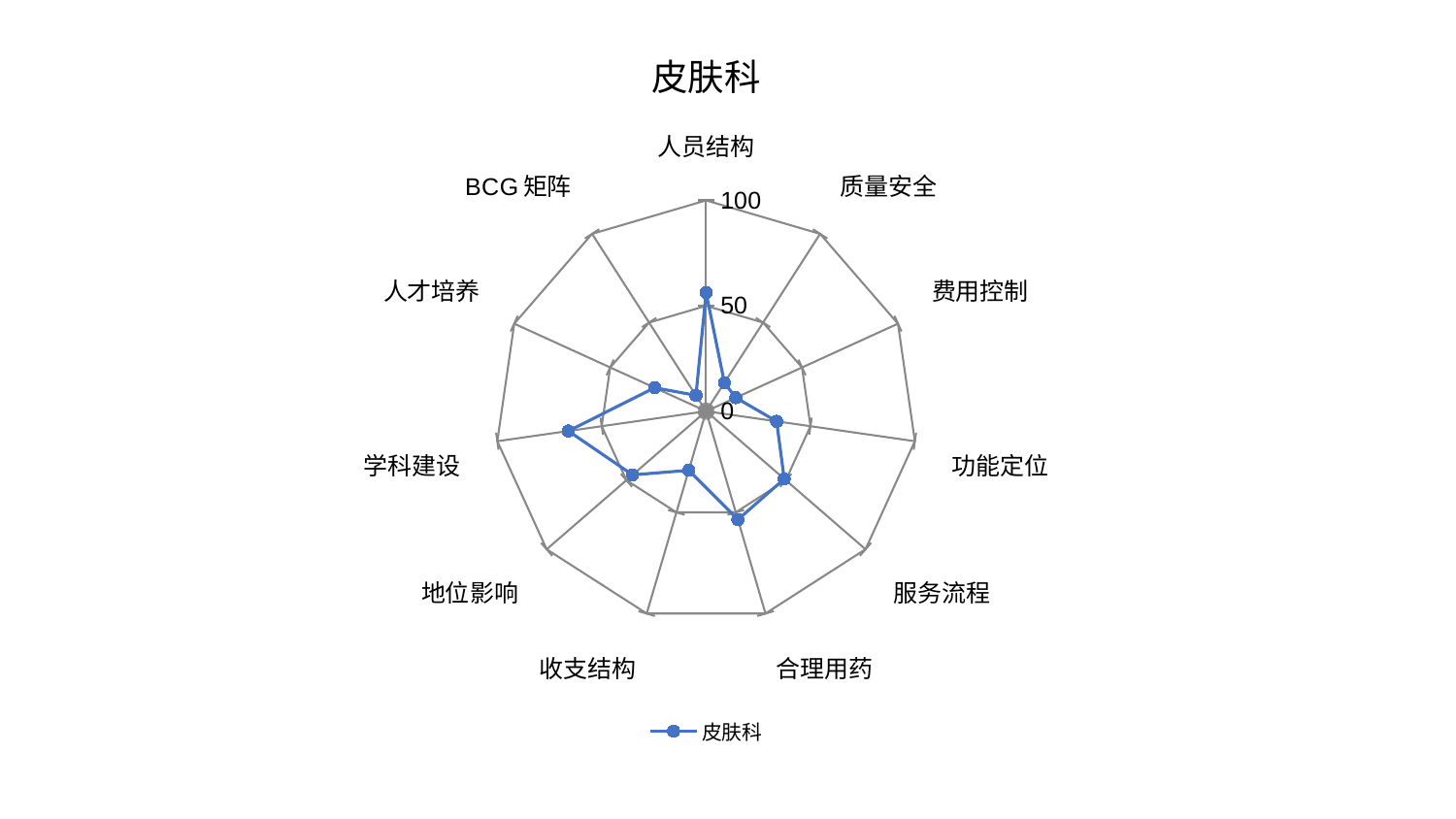

### Chart: 皮肤科

| Category | 皮肤科 |
|---|---|
| 人员结构 | 56.23188498147123 |
| 质量安全 | 16.075518449114075 |
| 费用控制 | 15.457652989937348 |
| 功能定位 | 33.77255610696034 |
| 服务流程 | 49.009932364080605 |
| 合理用药 | 53.5583514385328 |
| 收支结构 | 29.221632587131452 |
| 地位影响 | 46.126595622452726 |
| 学科建设 | 65.99063473102791 |
| 人才培养 | 26.806689833055902 |
| BCG矩阵 | 8.919893534511536 |
132